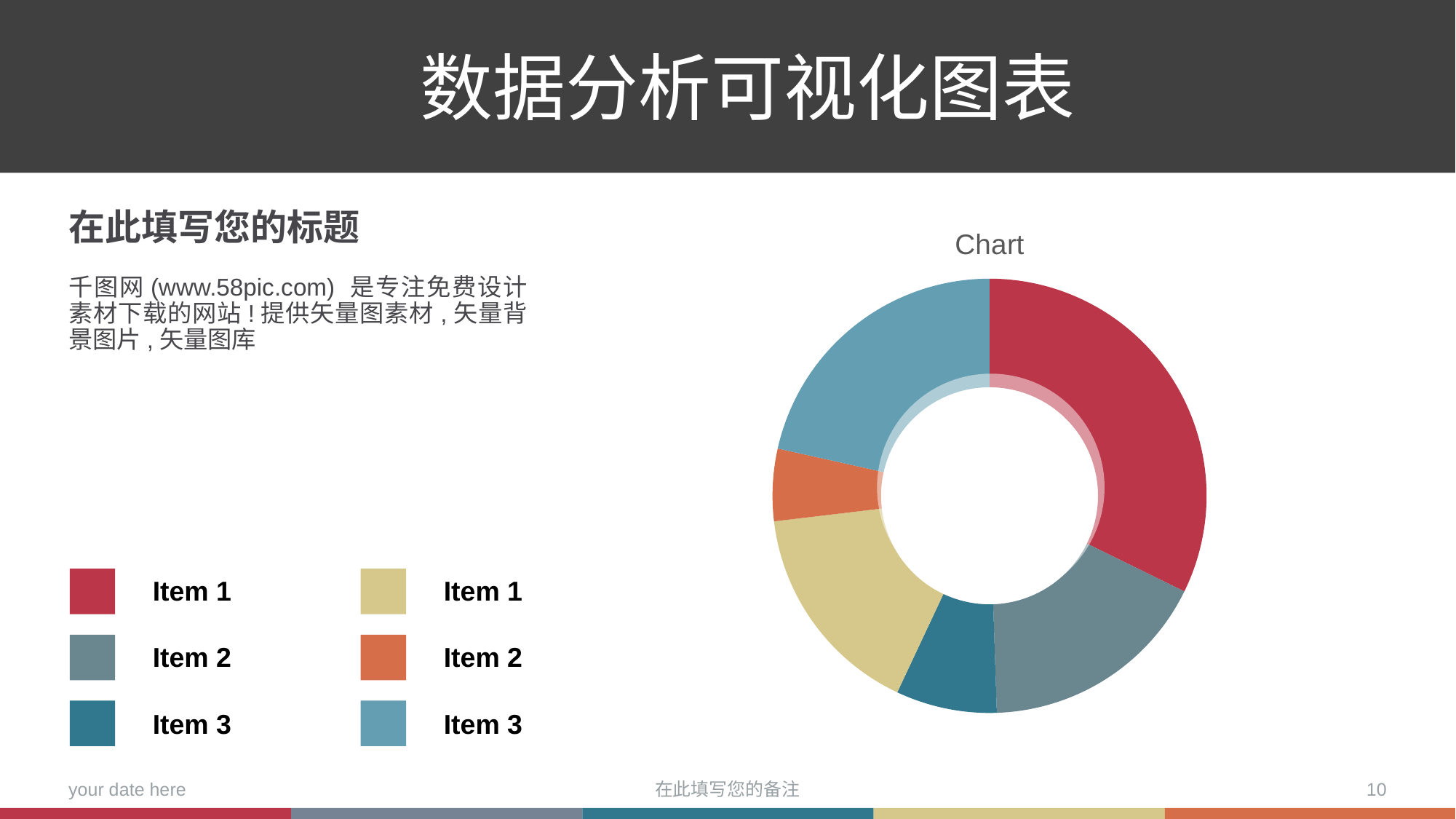

数据分析可视化图表
在此填写您的标题

### Chart:

| Category | Chart |
|---|---|
| data 1 | 6.0 |
| data 2 | 3.2 |
| data 3 | 1.4 |
| data 4 | 3.0 |
| data 5 | 1.0 |
| data 6 | 4.0 |
千图网(www.58pic.com) 是专注免费设计素材下载的网站!提供矢量图素材,矢量背景图片,矢量图库

Item 1

Item 2

Item 3
Item 1

Item 2

Item 3
your date here
在此填写您的备注
10